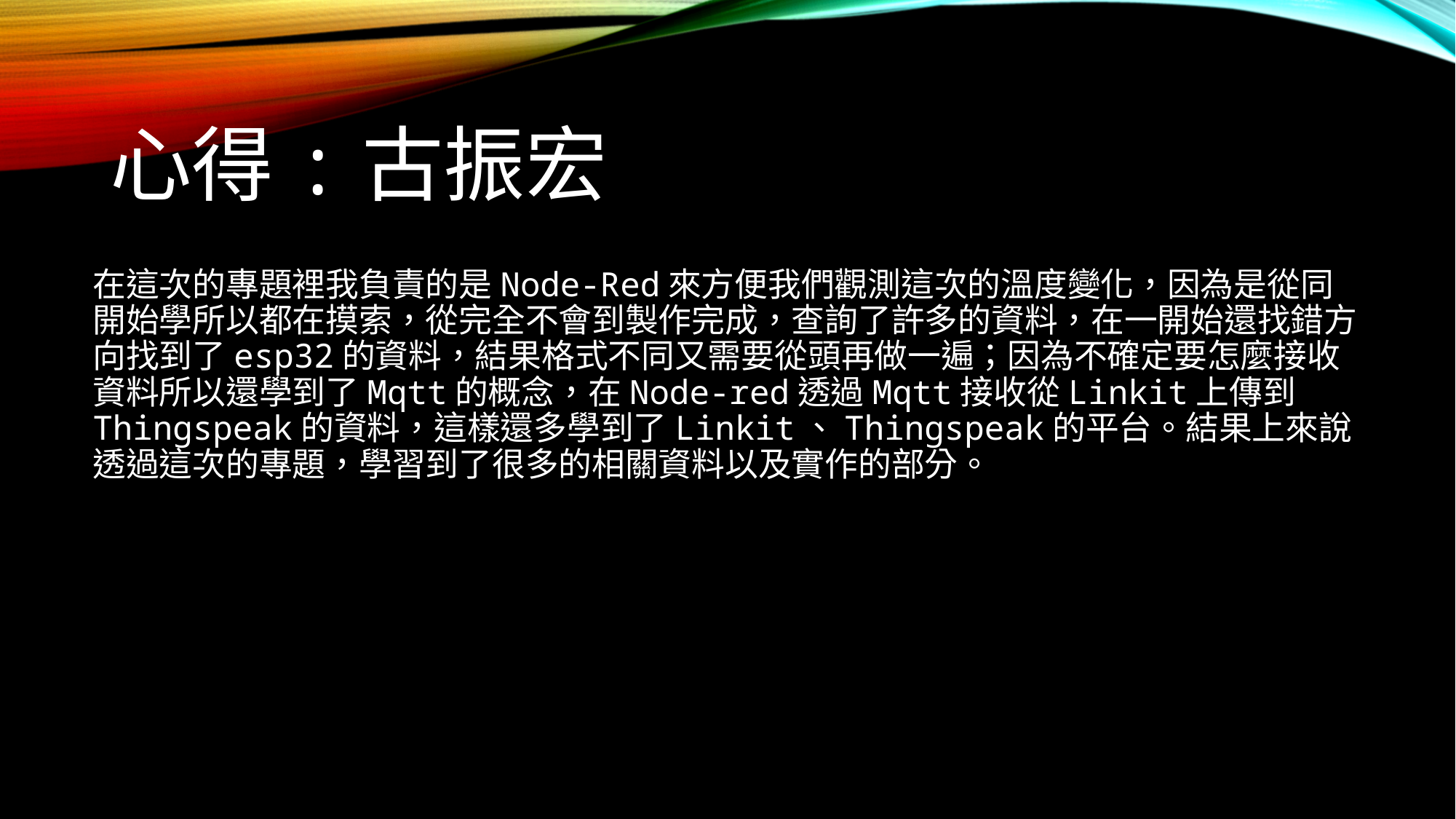

# 心得:古振宏
在這次的專題裡我負責的是Node-Red來方便我們觀測這次的溫度變化，因為是從同開始學所以都在摸索，從完全不會到製作完成，查詢了許多的資料，在一開始還找錯方向找到了esp32的資料，結果格式不同又需要從頭再做一遍；因為不確定要怎麼接收資料所以還學到了Mqtt的概念，在Node-red透過Mqtt接收從Linkit上傳到Thingspeak的資料，這樣還多學到了Linkit、Thingspeak的平台。結果上來說透過這次的專題，學習到了很多的相關資料以及實作的部分。